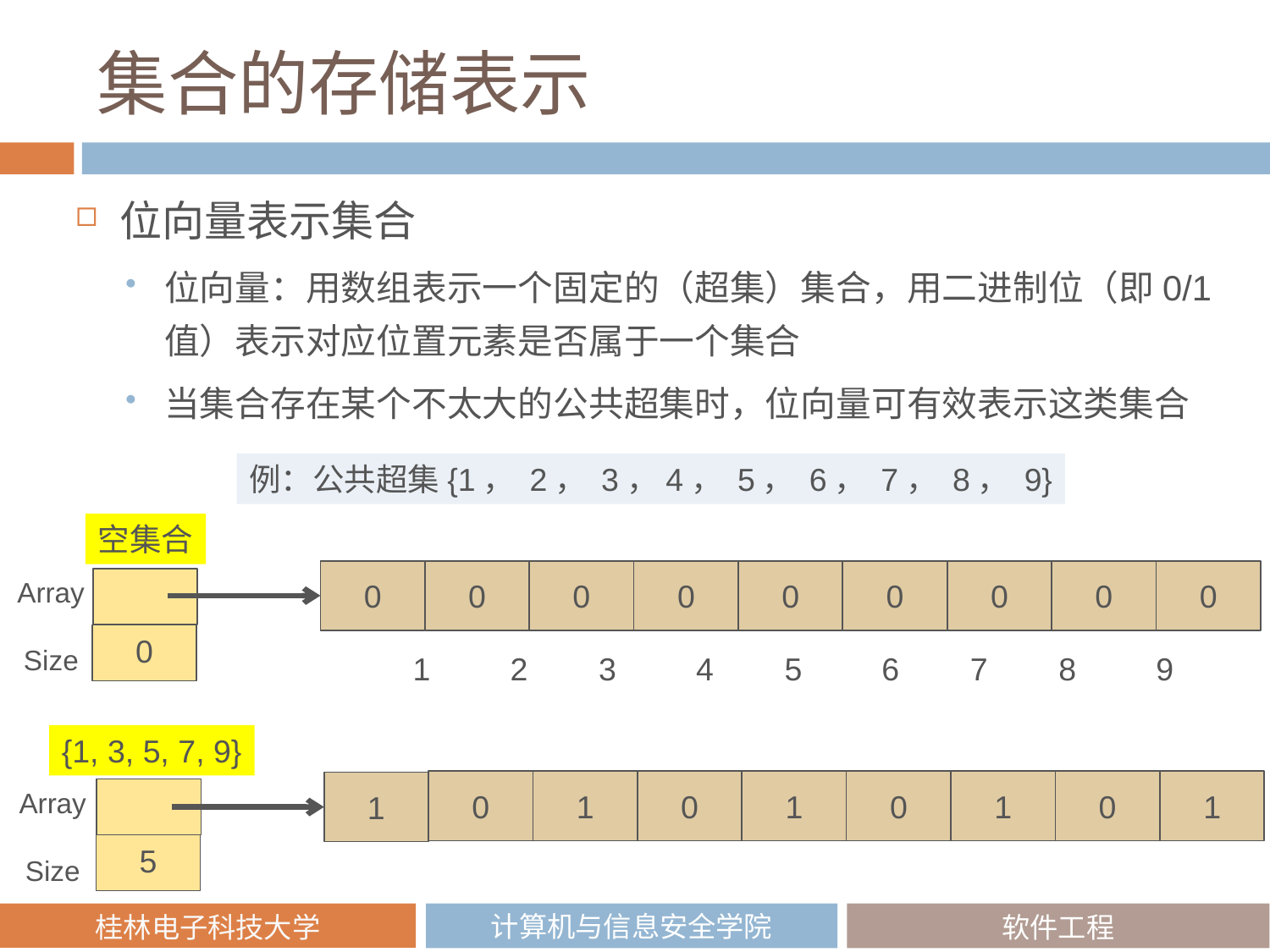

# 集合的存储表示
位向量表示集合
位向量：用数组表示一个固定的（超集）集合，用二进制位（即0/1值）表示对应位置元素是否属于一个集合
当集合存在某个不太大的公共超集时，位向量可有效表示这类集合
例：公共超集{1， 2， 3，4， 5， 6， 7， 8， 9}
空集合
0
0
0
0
0
0
0
0
0
Array

Size

0
  1         2        3         4        5         6        7        8         9
{1, 3, 5, 7, 9}
0
0
1
0
0
1
1
1
1
Array

Size

5